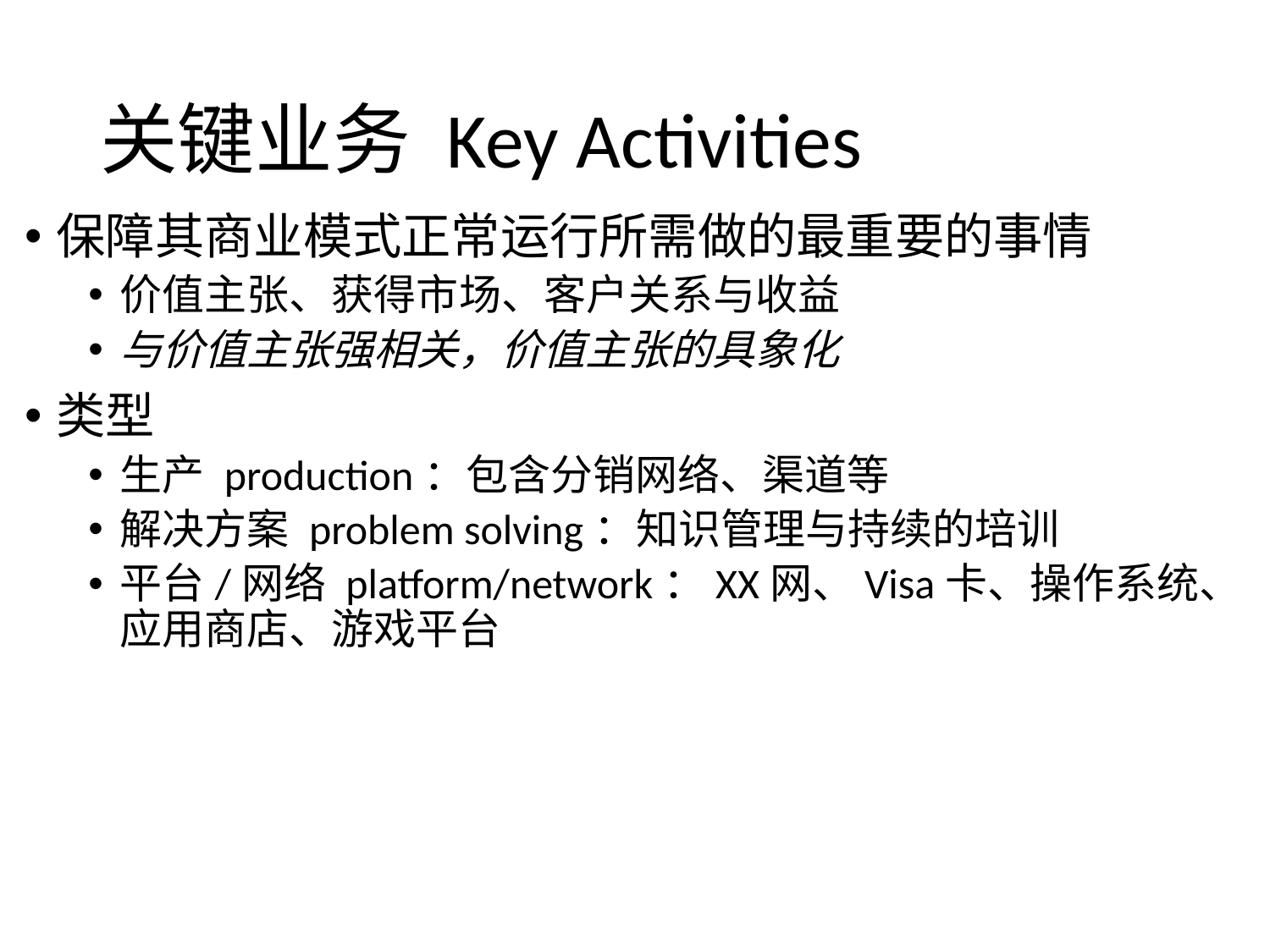

# 关键业务 Key Activities
保障其商业模式正常运行所需做的最重要的事情
价值主张、获得市场、客户关系与收益
与价值主张强相关，价值主张的具象化
类型
生产 production：包含分销网络、渠道等
解决方案 problem solving：知识管理与持续的培训
平台/网络 platform/network：XX网、Visa卡、操作系统、应用商店、游戏平台